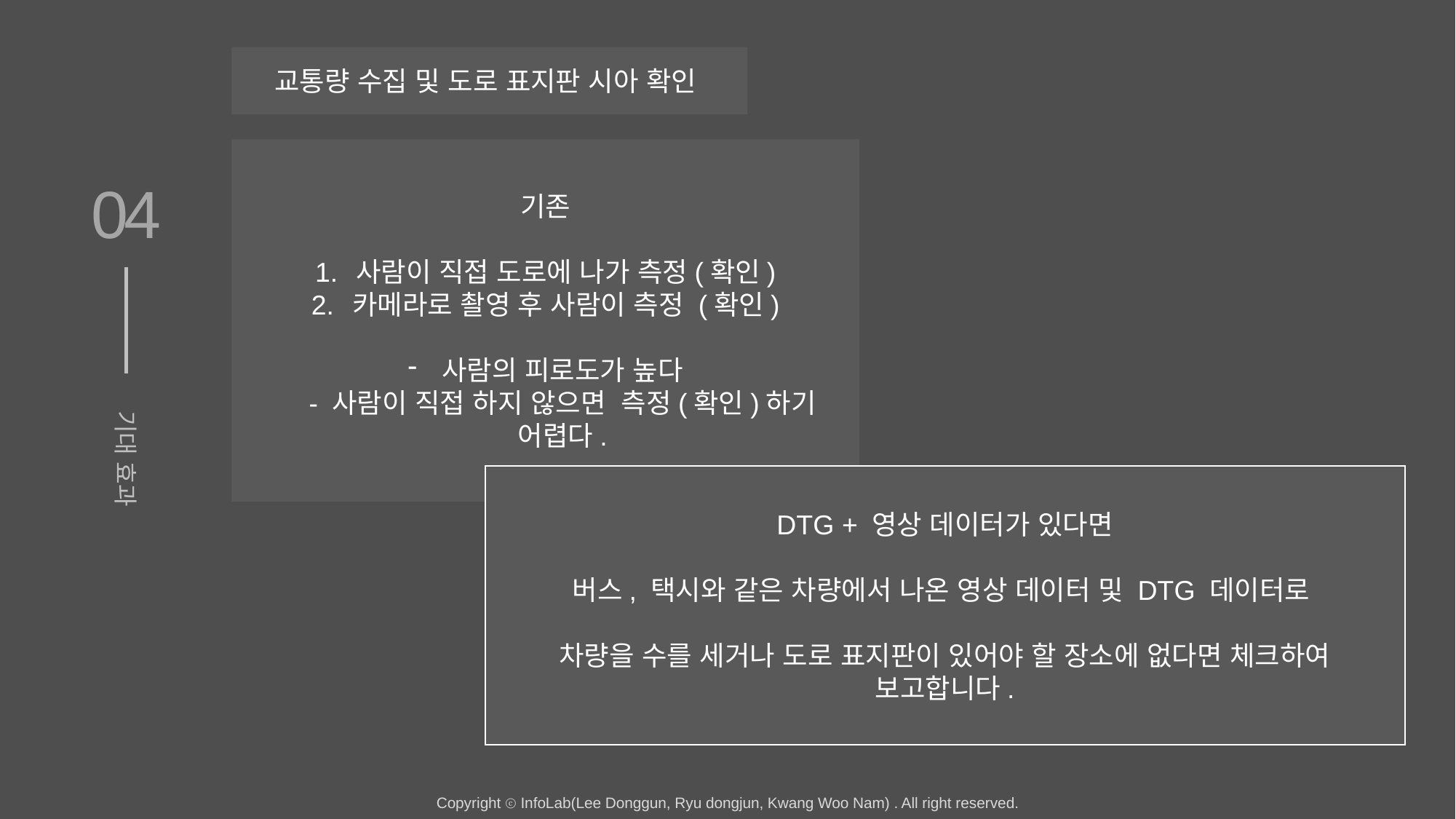

교통량 수집 및 도로 표지판 시아 확인
기존

사람이 직접 도로에 나가 측정(확인)
카메라로 촬영 후 사람이 측정 (확인)

사람의 피로도가 높다
- 사람이 직접 하지 않으면  측정(확인)하기 어렵다.
04
DTG + 영상 데이터가 있다면

버스, 택시와 같은 차량에서 나온 영상 데이터 및 DTG 데이터로

차량을 수를 세거나 도로 표지판이 있어야 할 장소에 없다면 체크하여 보고합니다.
기대 효과
Copyright ⓒ InfoLab(Lee Donggun, Ryu dongjun, Kwang Woo Nam) . All right reserved.